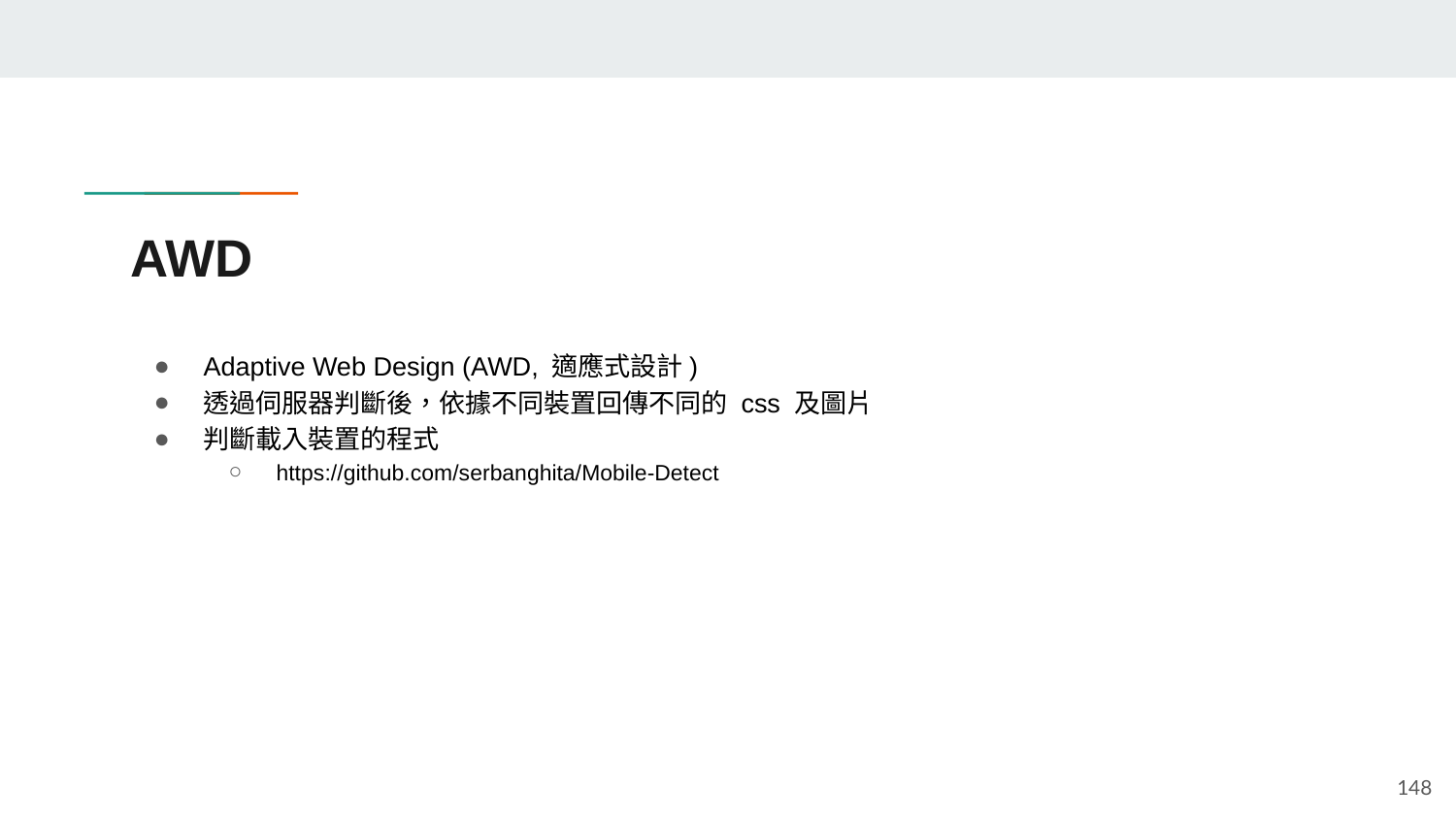

# AWD
Adaptive Web Design (AWD, 適應式設計)
透過伺服器判斷後，依據不同裝置回傳不同的 css 及圖片
判斷載入裝置的程式
https://github.com/serbanghita/Mobile-Detect

148